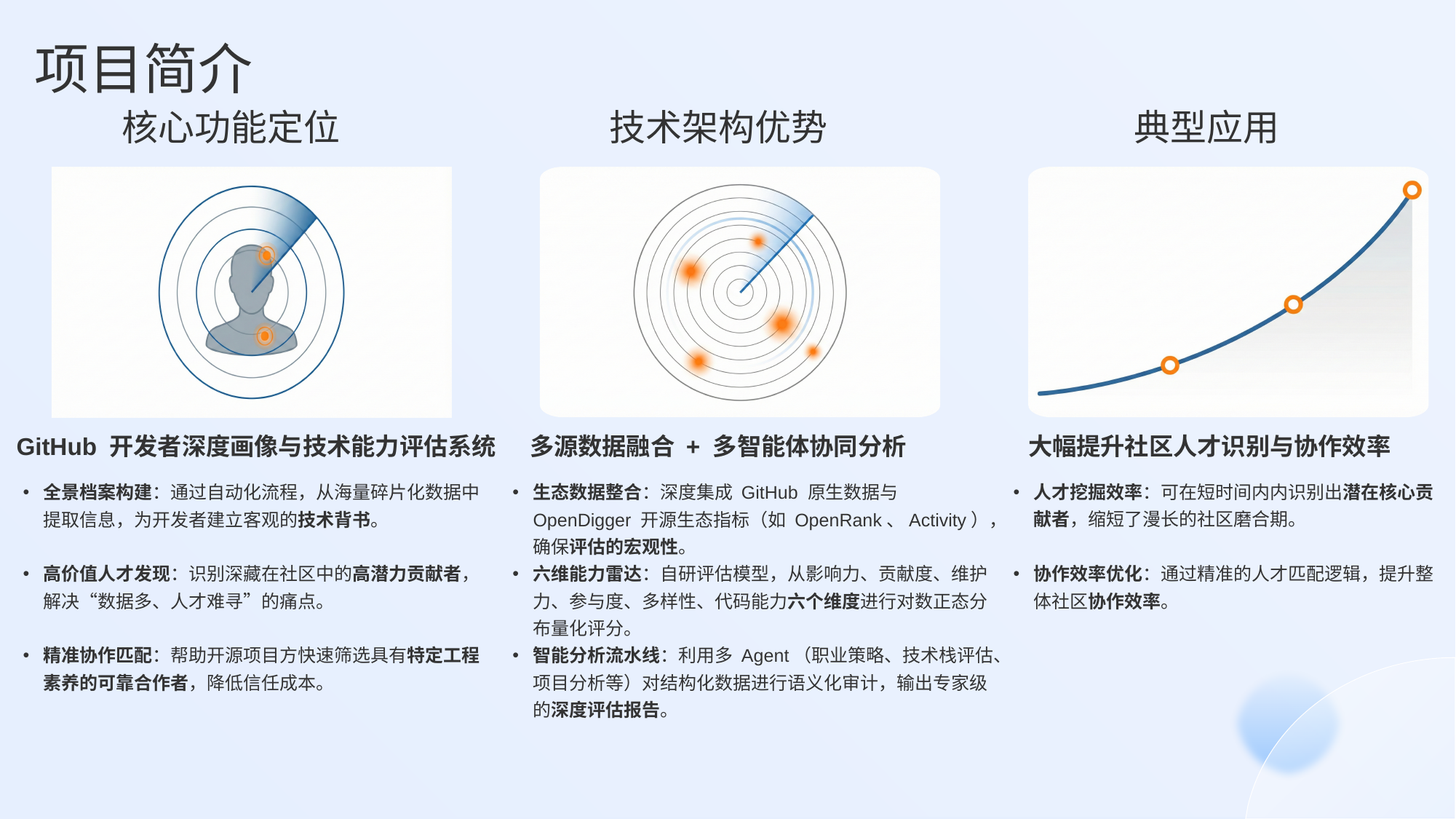

项目简介
核心功能定位
技术架构优势
典型应用

GitHub 开发者深度画像与技术能力评估系统
多源数据融合 + 多智能体协同分析
大幅提升社区人才识别与协作效率
全景档案构建：通过自动化流程，从海量碎片化数据中提取信息，为开发者建立客观的技术背书。

高价值人才发现：识别深藏在社区中的高潜力贡献者，解决“数据多、人才难寻”的痛点。

精准协作匹配：帮助开源项目方快速筛选具有特定工程素养的可靠合作者，降低信任成本。
生态数据整合：深度集成 GitHub 原生数据与 OpenDigger 开源生态指标（如 OpenRank、Activity），确保评估的宏观性。
六维能力雷达：自研评估模型，从影响力、贡献度、维护力、参与度、多样性、代码能力六个维度进行对数正态分布量化评分。
智能分析流水线：利用多 Agent（职业策略、技术栈评估、项目分析等）对结构化数据进行语义化审计，输出专家级的深度评估报告。
人才挖掘效率：可在短时间内内识别出潜在核心贡献者，缩短了漫长的社区磨合期。

协作效率优化：通过精准的人才匹配逻辑，提升整体社区协作效率。